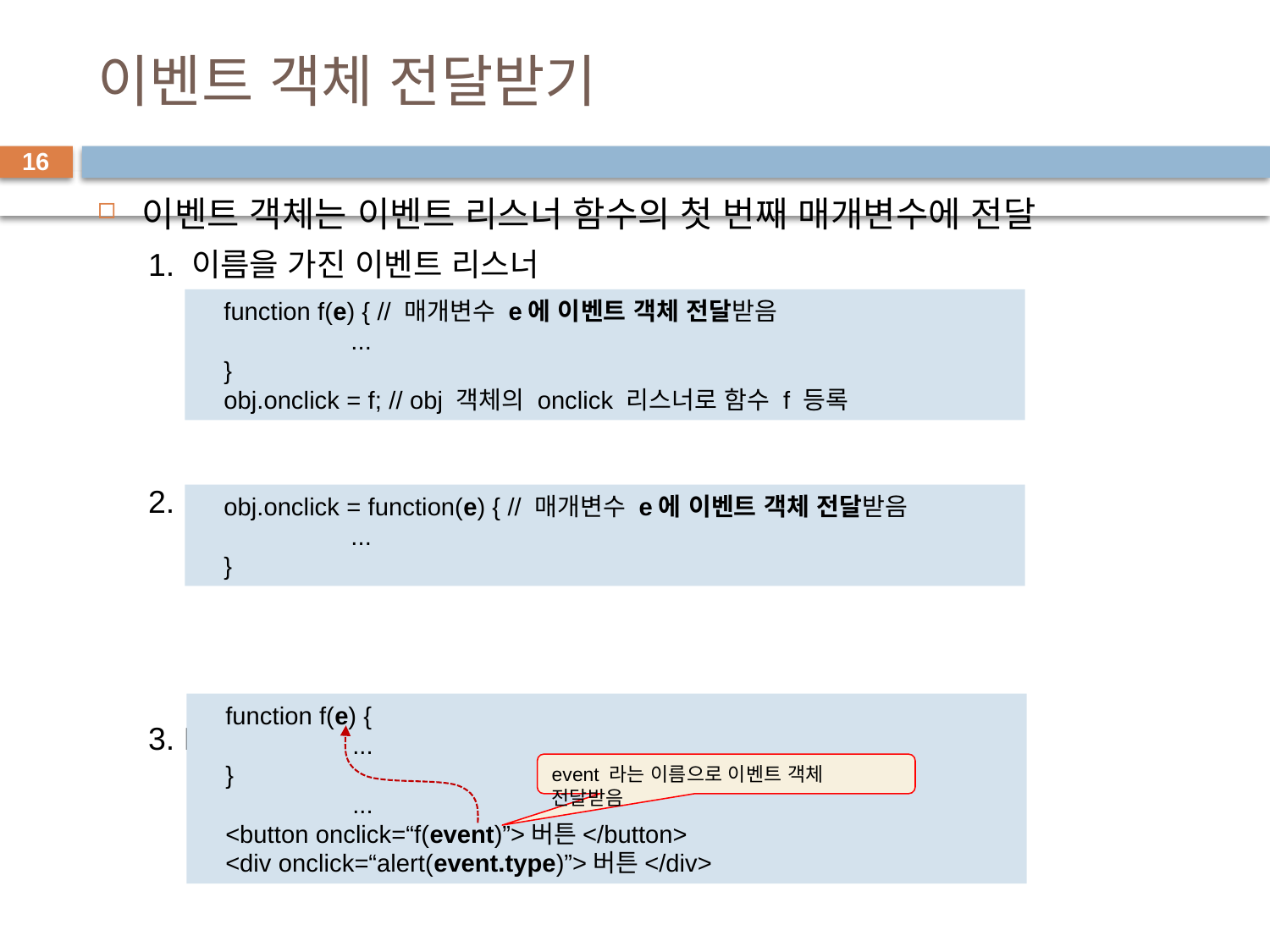

# 이벤트 객체 전달받기
16
이벤트 객체는 이벤트 리스너 함수의 첫 번째 매개변수에 전달
1. 이름을 가진 이벤트 리스너

2. 익명 함수의 경우

3. HTML 태그에 이벤트 리스너 : event 라는 이름으로 전달

function f(e) { // 매개변수 e에 이벤트 객체 전달받음
	...
}
obj.onclick = f; // obj 객체의 onclick 리스너로 함수 f 등록
obj.onclick = function(e) { // 매개변수 e에 이벤트 객체 전달받음
	...
}
function f(e) {
	...
}
	...
<button onclick=“f(event)”>버튼</button>
<div onclick=“alert(event.type)”>버튼</div>

event 라는 이름으로 이벤트 객체 전달받음